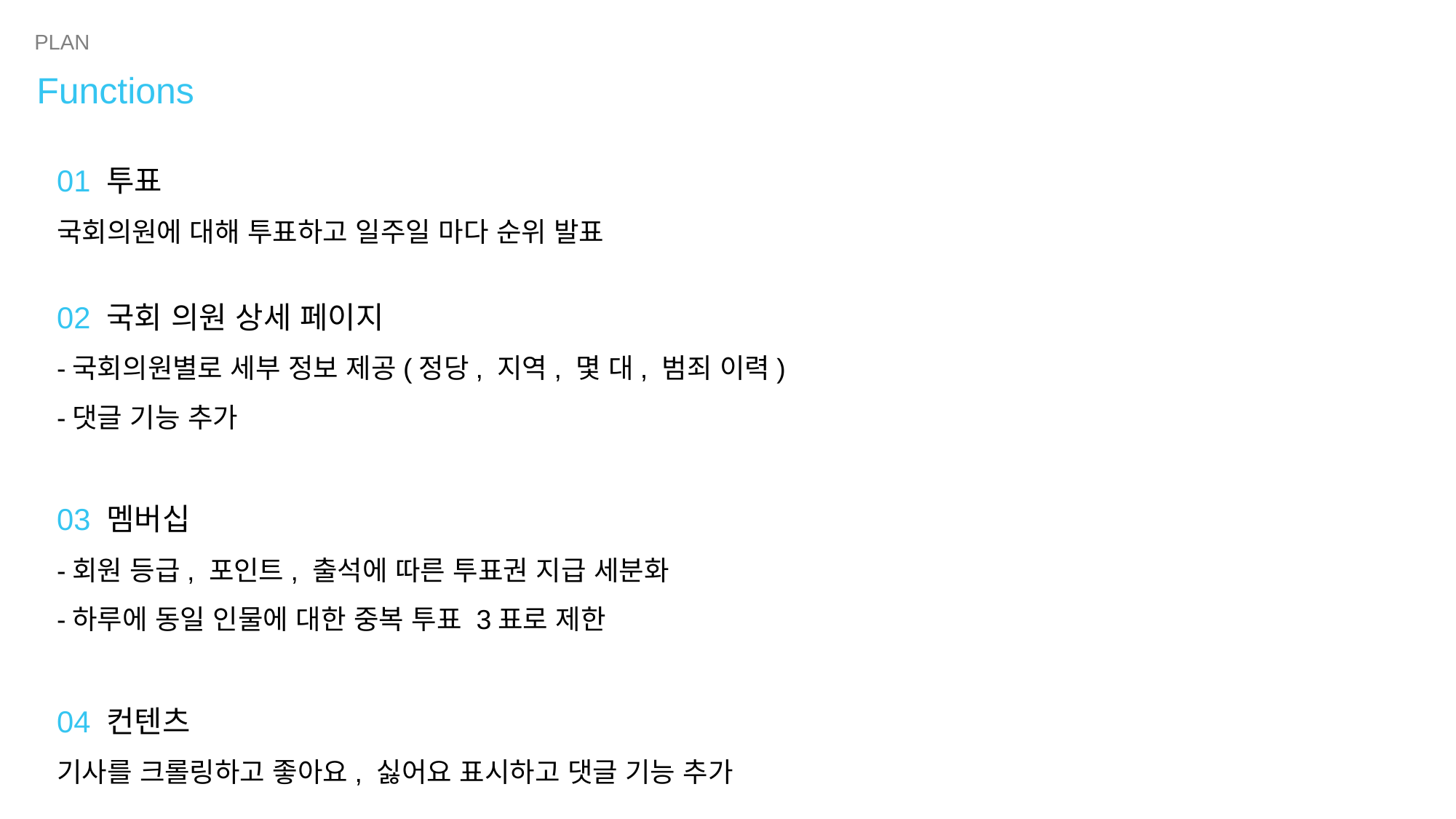

PLAN
Functions
01 투표
국회의원에 대해 투표하고 일주일 마다 순위 발표

02 국회 의원 상세 페이지
-국회의원별로 세부 정보 제공(정당, 지역, 몇 대, 범죄 이력)
-댓글 기능 추가

03 멤버십
-회원 등급, 포인트, 출석에 따른 투표권 지급 세분화
-하루에 동일 인물에 대한 중복 투표 3표로 제한

04 컨텐츠
기사를 크롤링하고 좋아요, 싫어요 표시하고 댓글 기능 추가